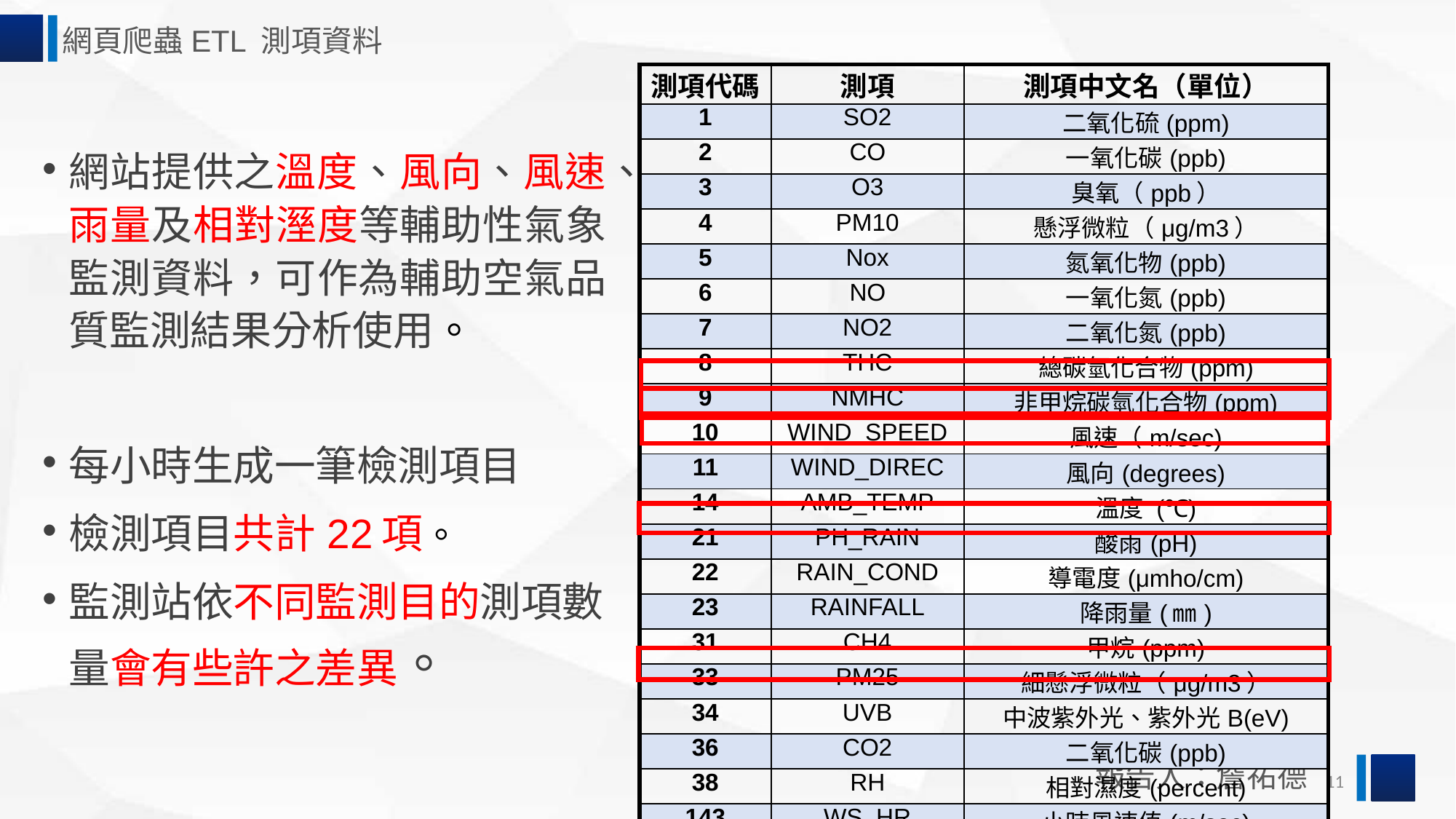

網頁爬蟲ETL 測項資料

| 測項代碼 | 測項 | 測項中文名（單位） |
| --- | --- | --- |
| 1 | SO2 | 二氧化硫(ppm) |
| 2 | CO | 一氧化碳(ppb) |
| 3 | O3 | 臭氧（ppb） |
| 4 | PM10 | 懸浮微粒（μg/m3） |
| 5 | Nox | 氮氧化物(ppb) |
| 6 | NO | 一氧化氮(ppb) |
| 7 | NO2 | 二氧化氮(ppb) |
| 8 | THC | 總碳氫化合物(ppm) |
| 9 | NMHC | 非甲烷碳氫化合物(ppm) |
| 10 | WIND\_SPEED | 風速（m/sec) |
| 11 | WIND\_DIREC | 風向(degrees) |
| 14 | AMB\_TEMP | 溫度 (℃) |
| 21 | PH\_RAIN | 酸雨(pH) |
| 22 | RAIN\_COND | 導電度(μmho/cm) |
| 23 | RAINFALL | 降雨量(㎜) |
| 31 | CH4 | 甲烷(ppm) |
| 33 | PM25 | 細懸浮微粒（μg/m3） |
| 34 | UVB | 中波紫外光、紫外光B(eV) |
| 36 | CO2 | 二氧化碳(ppb) |
| 38 | RH | 相對濕度(percent) |
| 143 | WS\_HR | 小時風速值(m/sec) |
| 144 | WD\_HR | 小時風向值(degrees) |
網站提供之溫度、風向、風速、雨量及相對溼度等輔助性氣象監測資料，可作為輔助空氣品質監測結果分析使用。

每小時生成一筆檢測項目
檢測項目共計22項。
監測站依不同監測目的測項數量會有些許之差異。

報告人：詹祐德

11